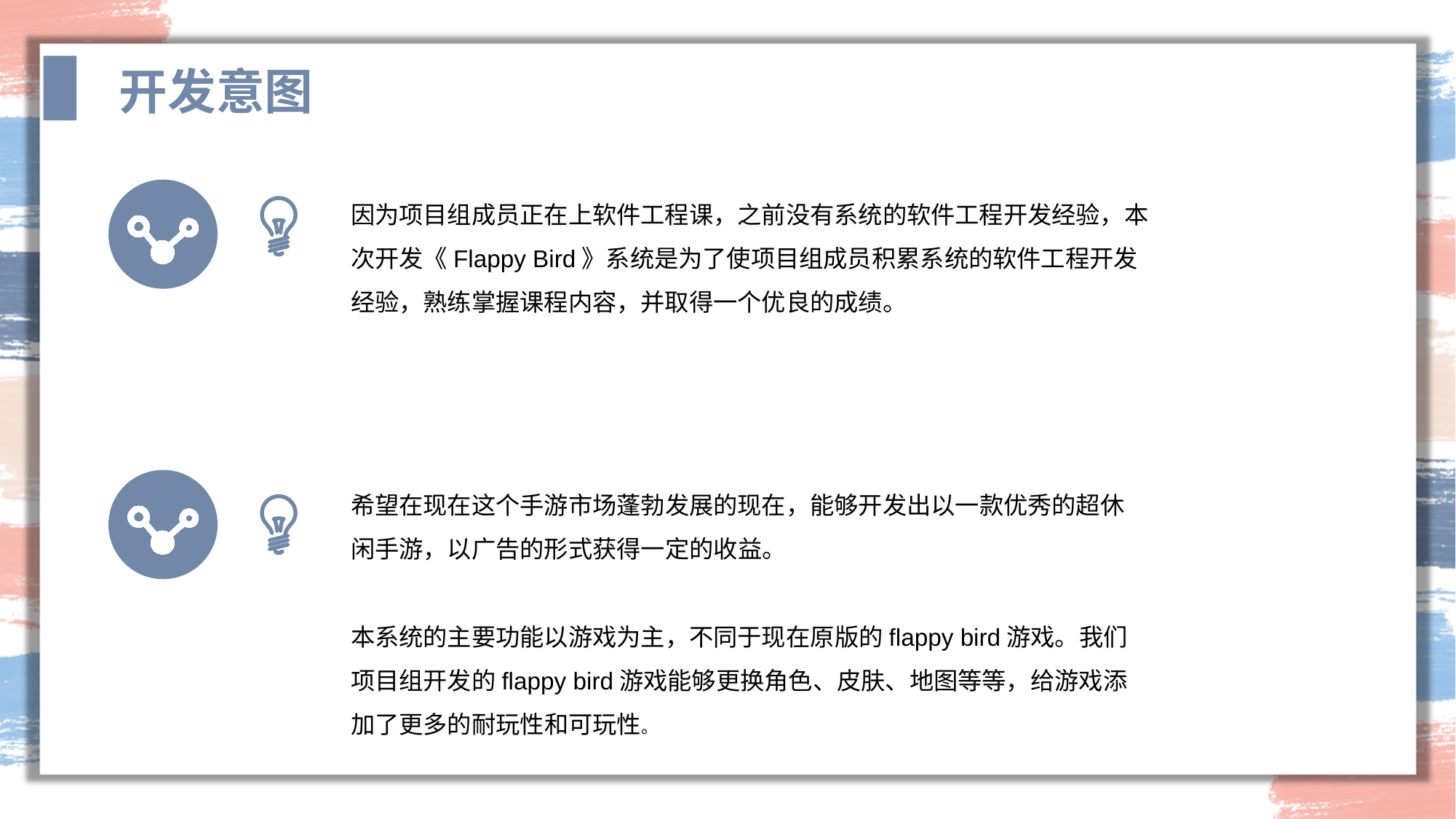

开发意图

因为项目组成员正在上软件工程课，之前没有系统的软件工程开发经验，本次开发《Flappy Bird》系统是为了使项目组成员积累系统的软件工程开发经验，熟练掌握课程内容，并取得一个优良的成绩。

希望在现在这个手游市场蓬勃发展的现在，能够开发出以一款优秀的超休闲手游，以广告的形式获得一定的收益。
本系统的主要功能以游戏为主，不同于现在原版的flappy bird游戏。我们项目组开发的flappy bird游戏能够更换角色、皮肤、地图等等，给游戏添加了更多的耐玩性和可玩性。